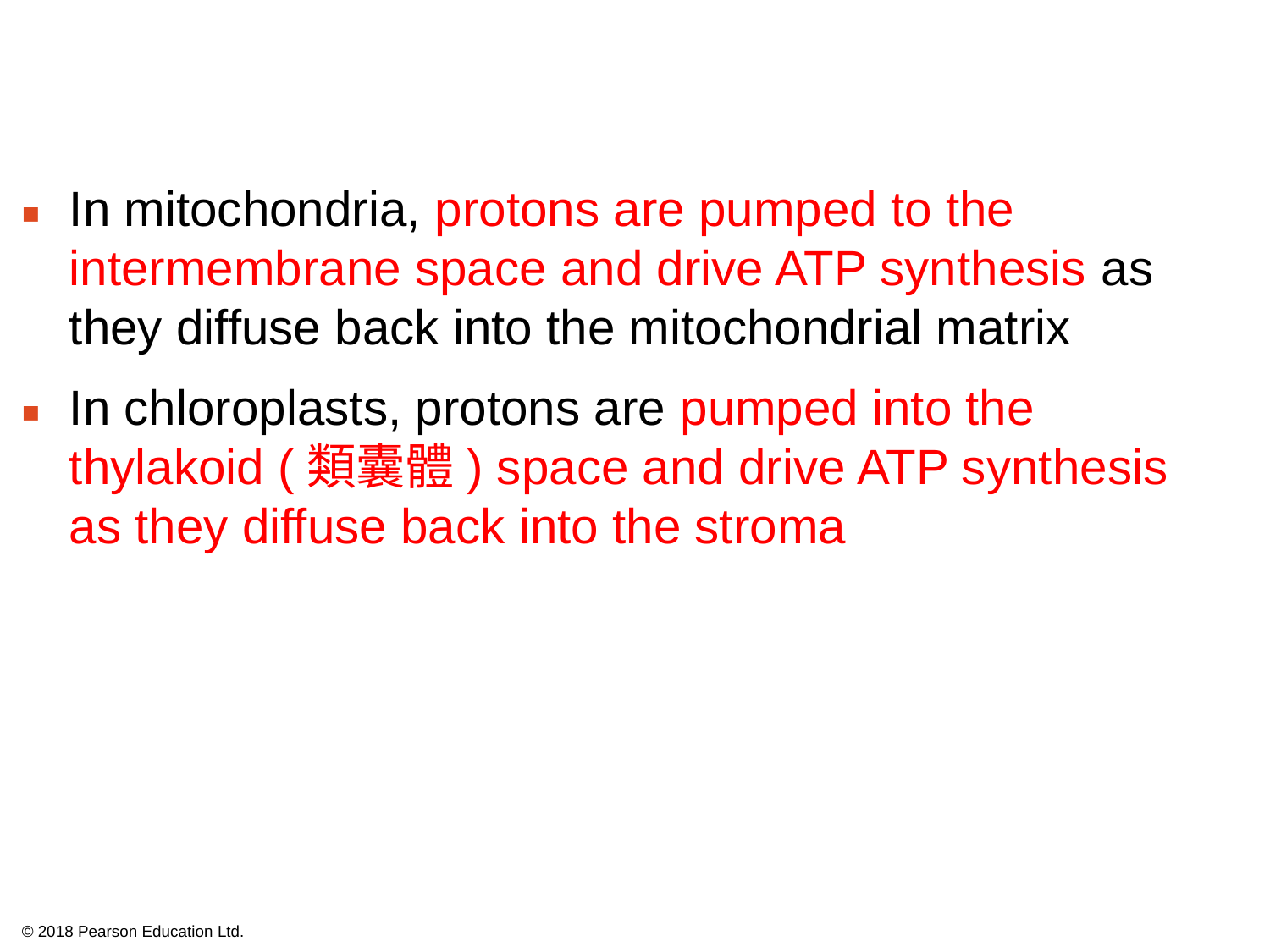

In mitochondria, protons are pumped to the intermembrane space and drive ATP synthesis as they diffuse back into the mitochondrial matrix
In chloroplasts, protons are pumped into the thylakoid (類囊體) space and drive ATP synthesis as they diffuse back into the stroma
© 2018 Pearson Education Ltd.